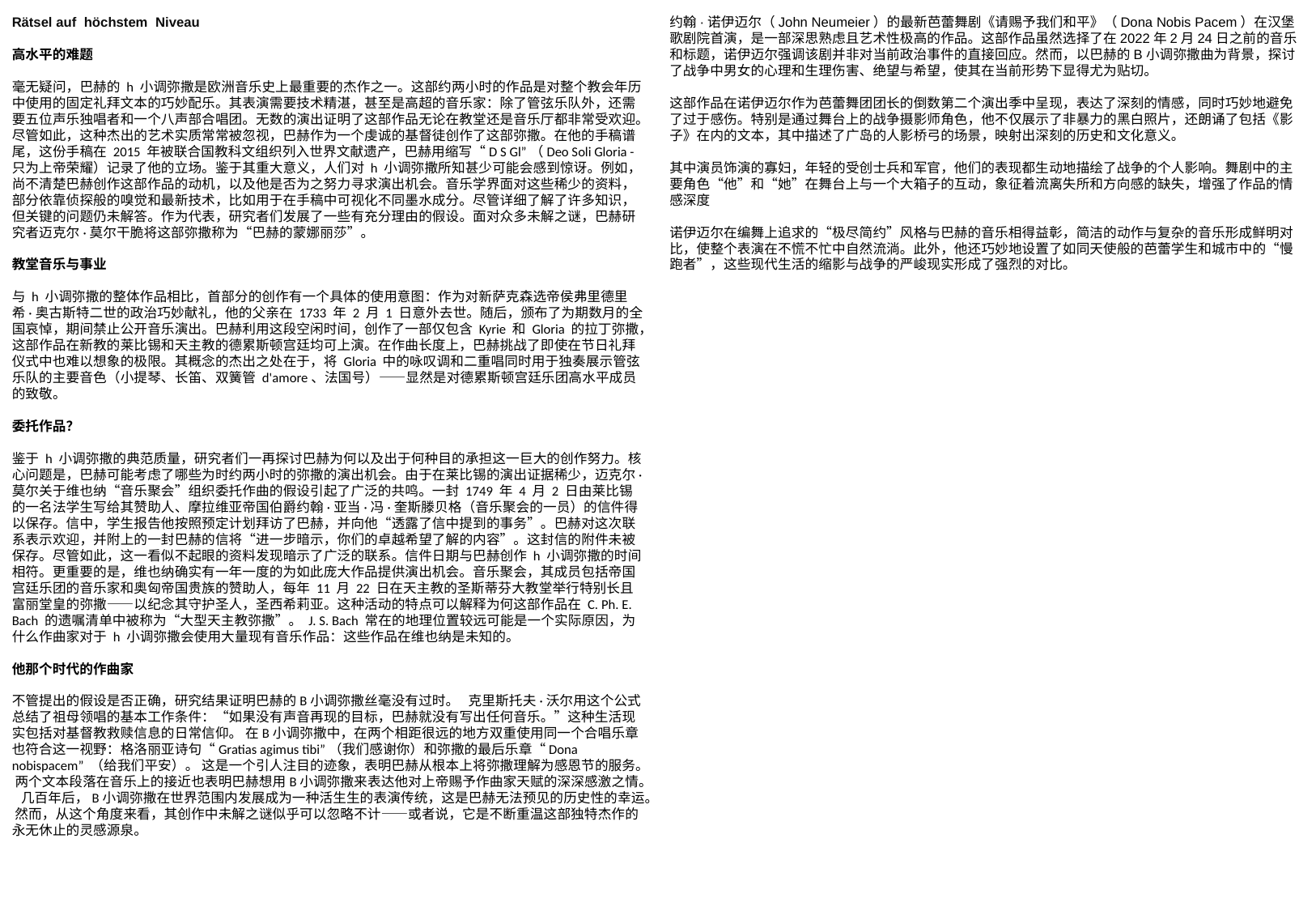

Rätsel auf  höchstem  Niveau

高水平的难题

毫无疑问，巴赫的 h 小调弥撒是欧洲音乐史上最重要的杰作之一。这部约两小时的作品是对整个教会年历中使用的固定礼拜文本的巧妙配乐。其表演需要技术精湛，甚至是高超的音乐家：除了管弦乐队外，还需要五位声乐独唱者和一个八声部合唱团。无数的演出证明了这部作品无论在教堂还是音乐厅都非常受欢迎。尽管如此，这种杰出的艺术实质常常被忽视，巴赫作为一个虔诚的基督徒创作了这部弥撒。在他的手稿谱尾，这份手稿在 2015 年被联合国教科文组织列入世界文献遗产，巴赫用缩写“D S Gl”（Deo Soli Gloria - 只为上帝荣耀）记录了他的立场。鉴于其重大意义，人们对 h 小调弥撒所知甚少可能会感到惊讶。例如，尚不清楚巴赫创作这部作品的动机，以及他是否为之努力寻求演出机会。音乐学界面对这些稀少的资料，部分依靠侦探般的嗅觉和最新技术，比如用于在手稿中可视化不同墨水成分。尽管详细了解了许多知识，但关键的问题仍未解答。作为代表，研究者们发展了一些有充分理由的假设。面对众多未解之谜，巴赫研究者迈克尔·莫尔干脆将这部弥撒称为“巴赫的蒙娜丽莎”。

教堂音乐与事业

与 h 小调弥撒的整体作品相比，首部分的创作有一个具体的使用意图：作为对新萨克森选帝侯弗里德里希·奥古斯特二世的政治巧妙献礼，他的父亲在 1733 年 2 月 1 日意外去世。随后，颁布了为期数月的全国哀悼，期间禁止公开音乐演出。巴赫利用这段空闲时间，创作了一部仅包含 Kyrie 和 Gloria 的拉丁弥撒，这部作品在新教的莱比锡和天主教的德累斯顿宫廷均可上演。在作曲长度上，巴赫挑战了即使在节日礼拜仪式中也难以想象的极限。其概念的杰出之处在于，将 Gloria 中的咏叹调和二重唱同时用于独奏展示管弦乐队的主要音色（小提琴、长笛、双簧管 d'amore、法国号）——显然是对德累斯顿宫廷乐团高水平成员的致敬。

委托作品？

鉴于 h 小调弥撒的典范质量，研究者们一再探讨巴赫为何以及出于何种目的承担这一巨大的创作努力。核心问题是，巴赫可能考虑了哪些为时约两小时的弥撒的演出机会。由于在莱比锡的演出证据稀少，迈克尔·莫尔关于维也纳“音乐聚会”组织委托作曲的假设引起了广泛的共鸣。一封 1749 年 4 月 2 日由莱比锡的一名法学生写给其赞助人、摩拉维亚帝国伯爵约翰·亚当·冯·奎斯滕贝格（音乐聚会的一员）的信件得以保存。信中，学生报告他按照预定计划拜访了巴赫，并向他“透露了信中提到的事务”。巴赫对这次联系表示欢迎，并附上的一封巴赫的信将“进一步暗示，你们的卓越希望了解的内容”。这封信的附件未被保存。尽管如此，这一看似不起眼的资料发现暗示了广泛的联系。信件日期与巴赫创作 h 小调弥撒的时间相符。更重要的是，维也纳确实有一年一度的为如此庞大作品提供演出机会。音乐聚会，其成员包括帝国宫廷乐团的音乐家和奥匈帝国贵族的赞助人，每年 11 月 22 日在天主教的圣斯蒂芬大教堂举行特别长且富丽堂皇的弥撒——以纪念其守护圣人，圣西希莉亚。这种活动的特点可以解释为何这部作品在 C. Ph. E. Bach 的遗嘱清单中被称为“大型天主教弥撒”。 J. S. Bach 常在的地理位置较远可能是一个实际原因，为什么作曲家对于 h 小调弥撒会使用大量现有音乐作品：这些作品在维也纳是未知的。

他那个时代的作曲家

不管提出的假设是否正确，研究结果证明巴赫的B小调弥撒丝毫没有过时。   克里斯托夫·沃尔用这个公式总结了祖母领唱的基本工作条件：“如果没有声音再现的目标，巴赫就没有写出任何音乐。”这种生活现实包括对基督教救赎信息的日常信仰。 在B小调弥撒中，在两个相距很远的地方双重使用同一个合唱乐章也符合这一视野：格洛丽亚诗句“Gratias agimus tibi”（我们感谢你）和弥撒的最后乐章“Dona nobispacem” （给我们平安）。 这是一个引人注目的迹象，表明巴赫从根本上将弥撒理解为感恩节的服务。 两个文本段落在音乐上的接近也表明巴赫想用B小调弥撒来表达他对上帝赐予作曲家天赋的深深感激之情。   几百年后，B小调弥撒在世界范围内发展成为一种活生生的表演传统，这是巴赫无法预见的历史性的幸运。 然而，从这个角度来看，其创作中未解之谜似乎可以忽略不计——或者说，它是不断重温这部独特杰作的永无休止的灵感源泉。
约翰·诺伊迈尔（John Neumeier）的最新芭蕾舞剧《请赐予我们和平》（Dona Nobis Pacem）在汉堡歌剧院首演，是一部深思熟虑且艺术性极高的作品。这部作品虽然选择了在2022年2月24日之前的音乐和标题，诺伊迈尔强调该剧并非对当前政治事件的直接回应。然而，以巴赫的B小调弥撒曲为背景，探讨了战争中男女的心理和生理伤害、绝望与希望，使其在当前形势下显得尤为贴切。

这部作品在诺伊迈尔作为芭蕾舞团团长的倒数第二个演出季中呈现，表达了深刻的情感，同时巧妙地避免了过于感伤。特别是通过舞台上的战争摄影师角色，他不仅展示了非暴力的黑白照片，还朗诵了包括《影子》在内的文本，其中描述了广岛的人影桥弓的场景，映射出深刻的历史和文化意义。

其中演员饰演的寡妇，年轻的受创士兵和军官，他们的表现都生动地描绘了战争的个人影响。舞剧中的主要角色“他”和“她”在舞台上与一个大箱子的互动，象征着流离失所和方向感的缺失，增强了作品的情感深度

诺伊迈尔在编舞上追求的“极尽简约”风格与巴赫的音乐相得益彰，简洁的动作与复杂的音乐形成鲜明对比，使整个表演在不慌不忙中自然流淌。此外，他还巧妙地设置了如同天使般的芭蕾学生和城市中的“慢跑者”，这些现代生活的缩影与战争的严峻现实形成了强烈的对比。